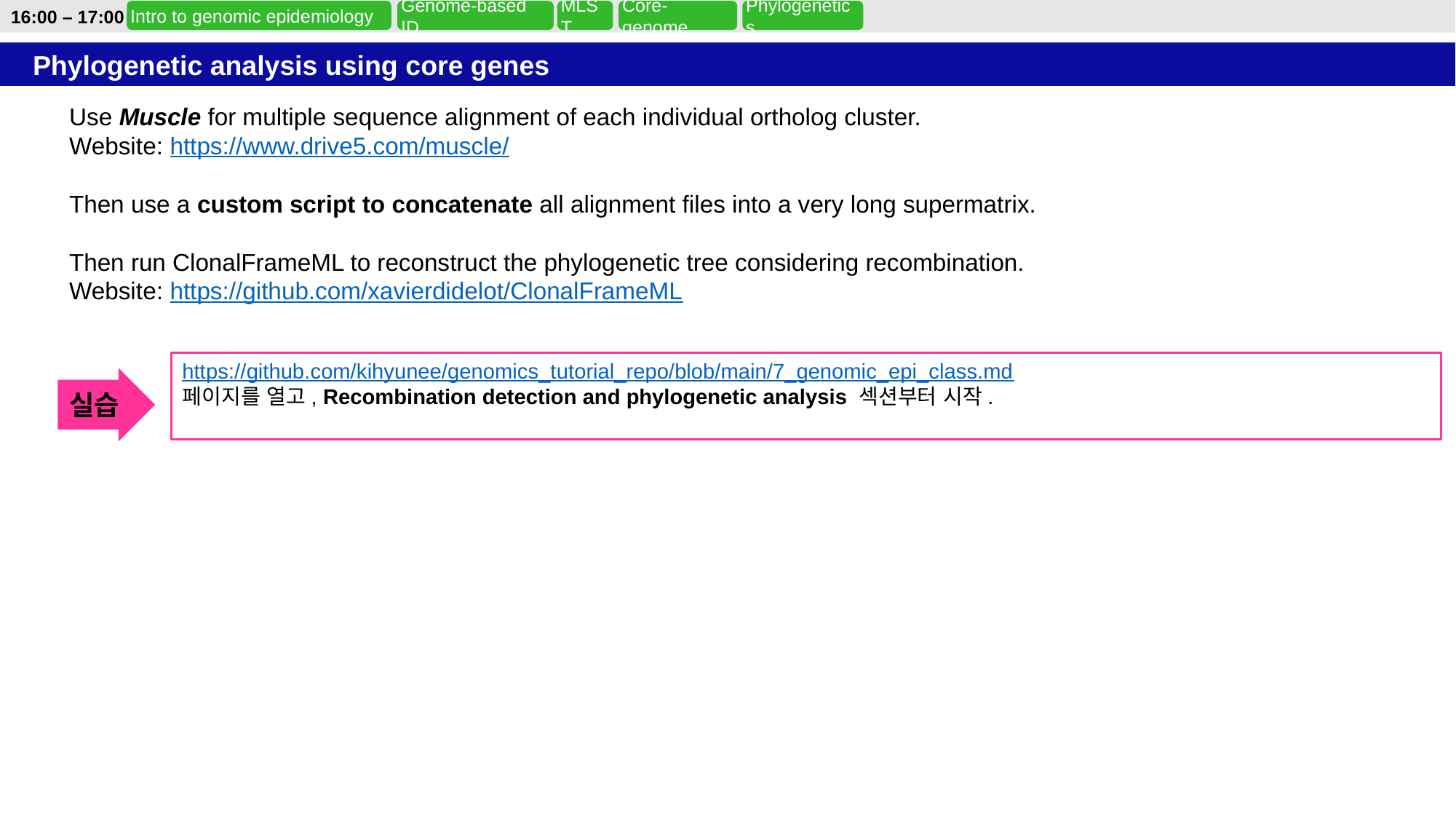

16:00 – 17:00
Genome-based ID
MLST
Phylogenetics
Intro to genomic epidemiology
Core-genome
Phylogenetic analysis using core genes
Use Muscle for multiple sequence alignment of each individual ortholog cluster.
Website: https://www.drive5.com/muscle/

Then use a custom script to concatenate all alignment files into a very long supermatrix.

Then run ClonalFrameML to reconstruct the phylogenetic tree considering recombination.
Website: https://github.com/xavierdidelot/ClonalFrameML

https://github.com/kihyunee/genomics_tutorial_repo/blob/main/7_genomic_epi_class.md
페이지를 열고, Recombination detection and phylogenetic analysis 섹션부터 시작.

실습